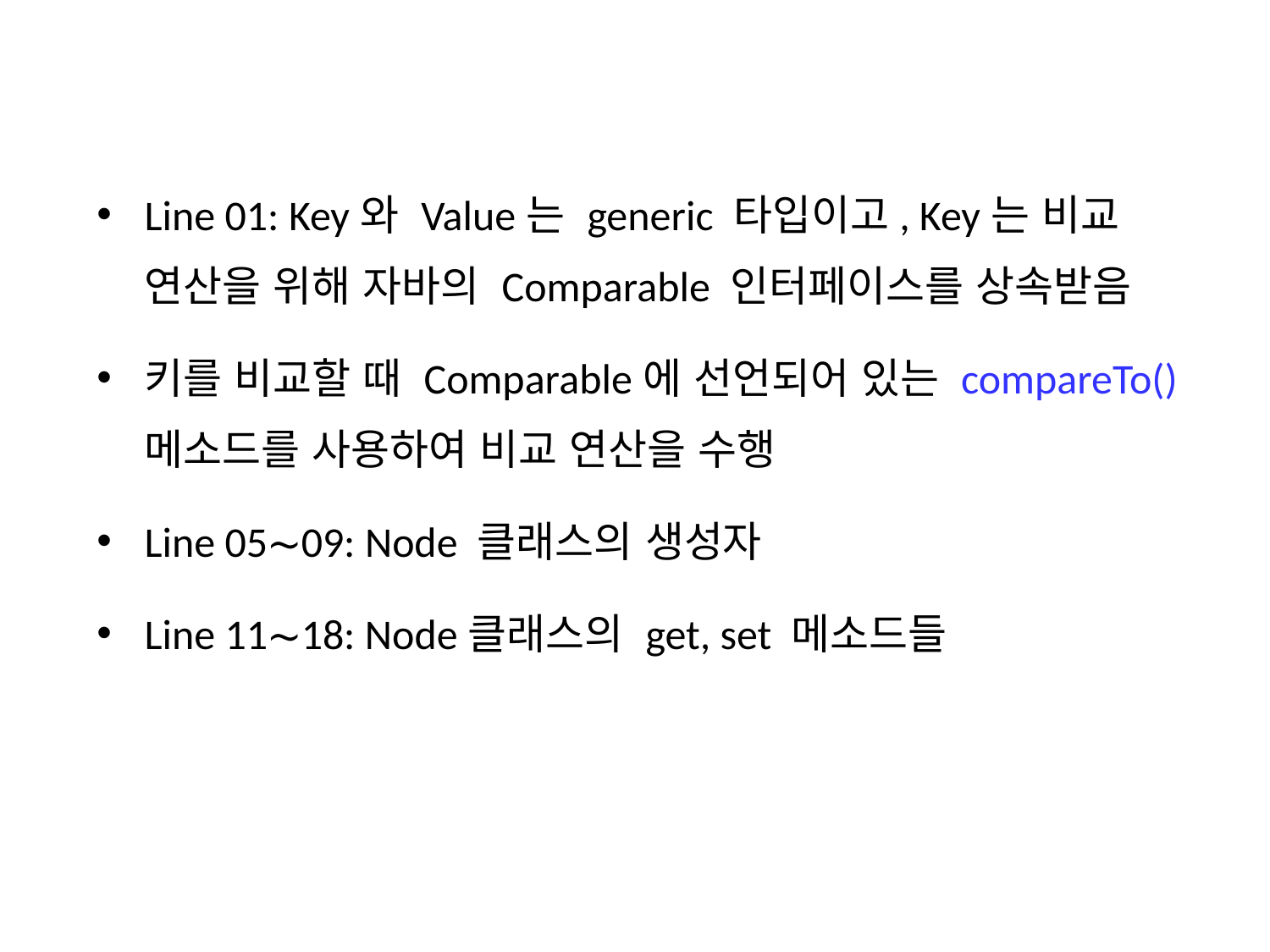

Line 01: Key와 Value는 generic 타입이고, Key는 비교 연산을 위해 자바의 Comparable 인터페이스를 상속받음
키를 비교할 때 Comparable에 선언되어 있는 compareTo() 메소드를 사용하여 비교 연산을 수행
Line 05∼09: Node 클래스의 생성자
Line 11∼18: Node클래스의 get, set 메소드들